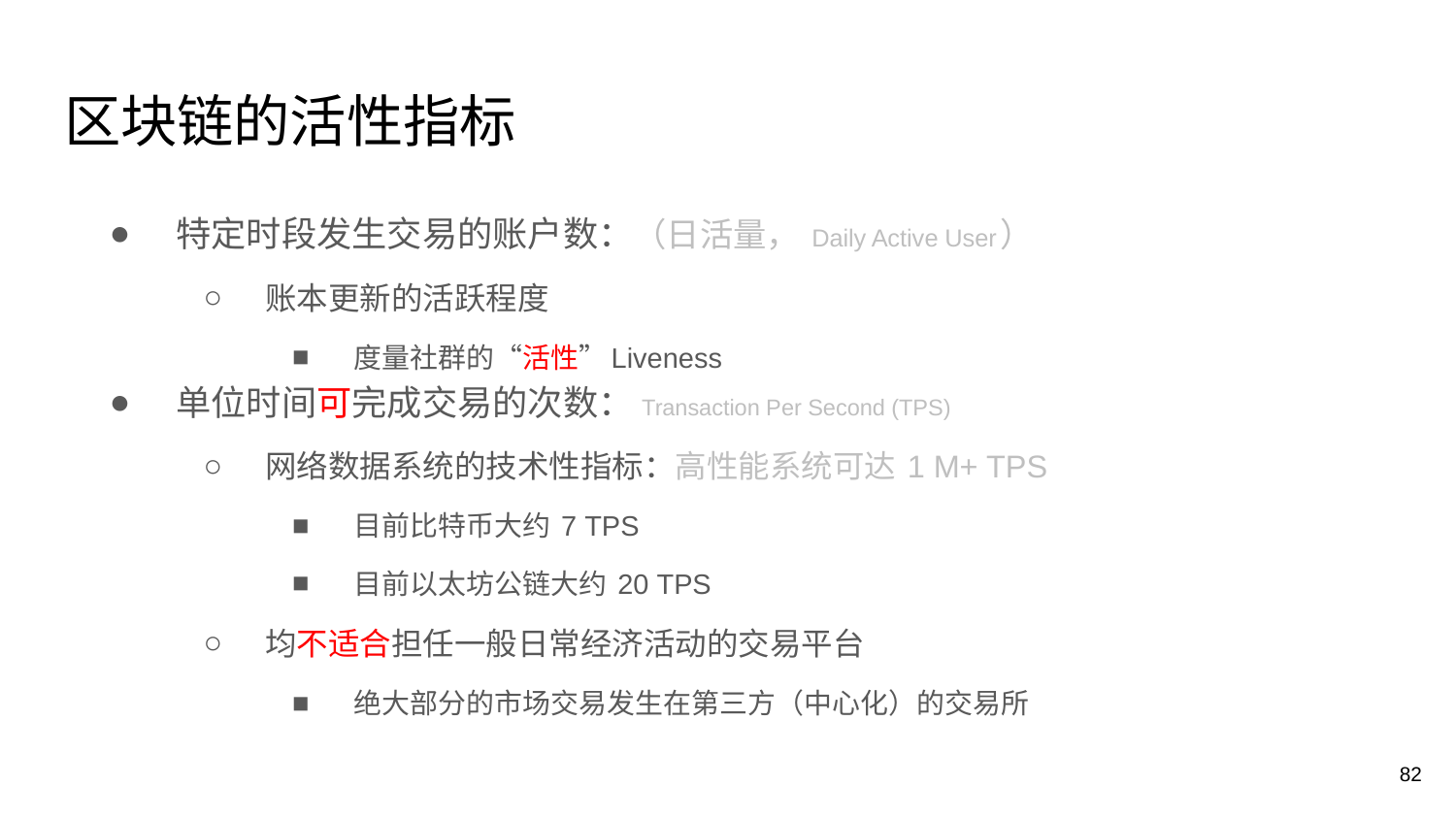

# 区块链的活性指标
特定时段发生交易的账户数：（日活量， Daily Active User）
账本更新的活跃程度
度量社群的“活性”Liveness
单位时间可完成交易的次数： Transaction Per Second (TPS)
网络数据系统的技术性指标：高性能系统可达 1 M+ TPS
目前比特币大约 7 TPS
目前以太坊公链大约 20 TPS
均不适合担任一般日常经济活动的交易平台
绝大部分的市场交易发生在第三方（中心化）的交易所
82